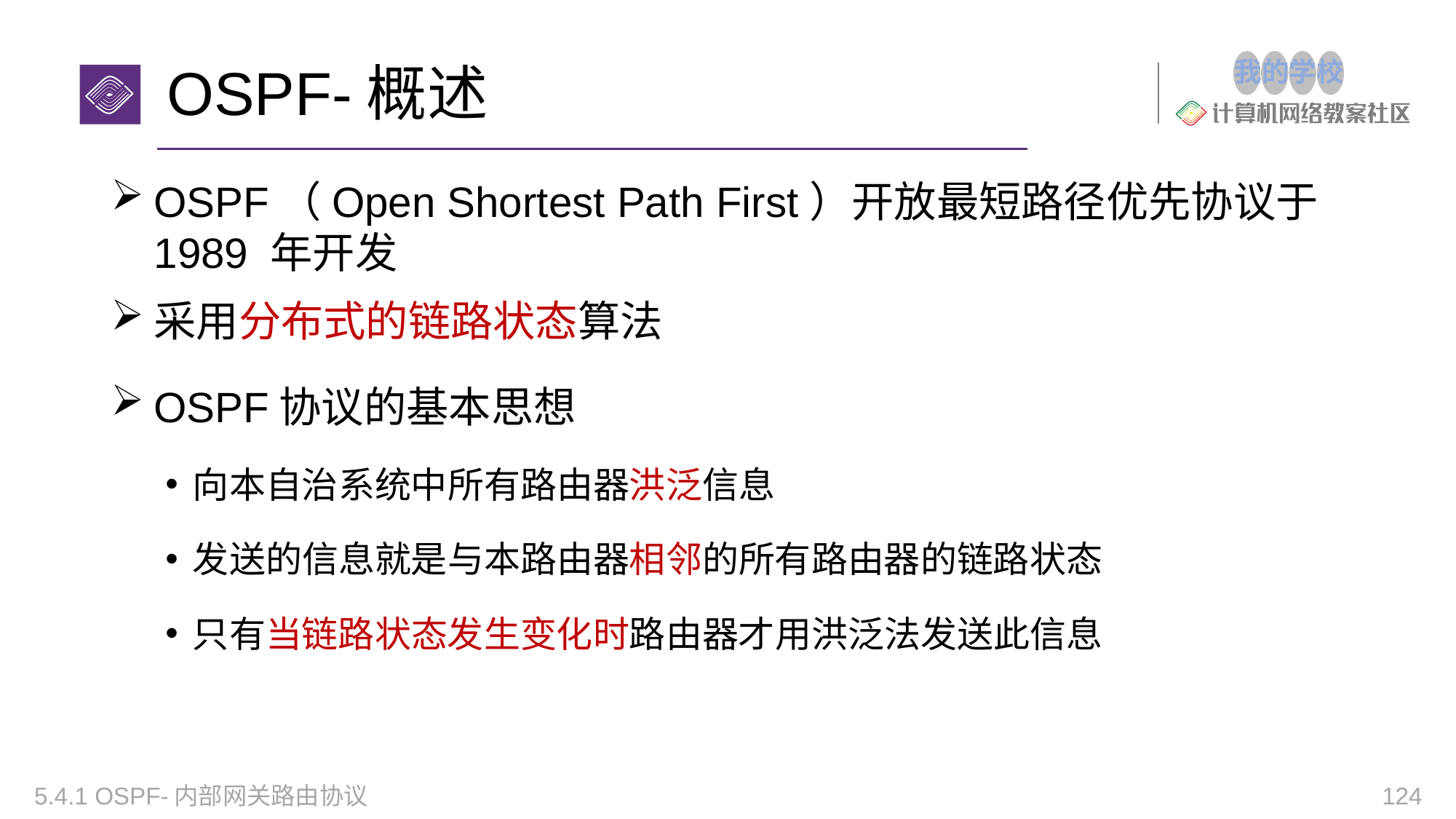

# OSPF-概述
OSPF（Open Shortest Path First）开放最短路径优先协议于1989 年开发
采用分布式的链路状态算法
OSPF协议的基本思想
向本自治系统中所有路由器洪泛信息
发送的信息就是与本路由器相邻的所有路由器的链路状态
只有当链路状态发生变化时路由器才用洪泛法发送此信息

5.4.1 OSPF-内部网关路由协议
124